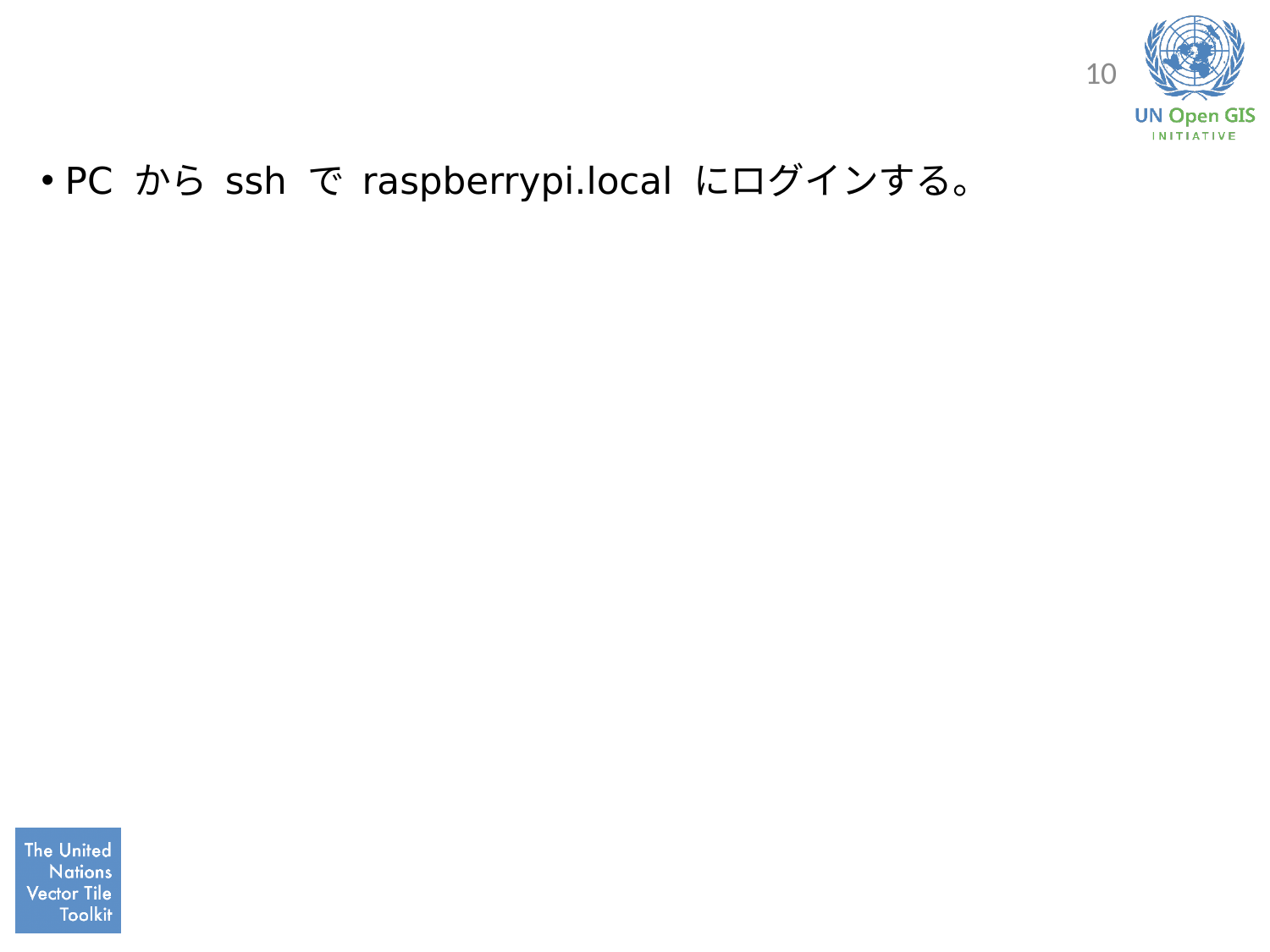

#
10
PC から ssh で raspberrypi.local にログインする。